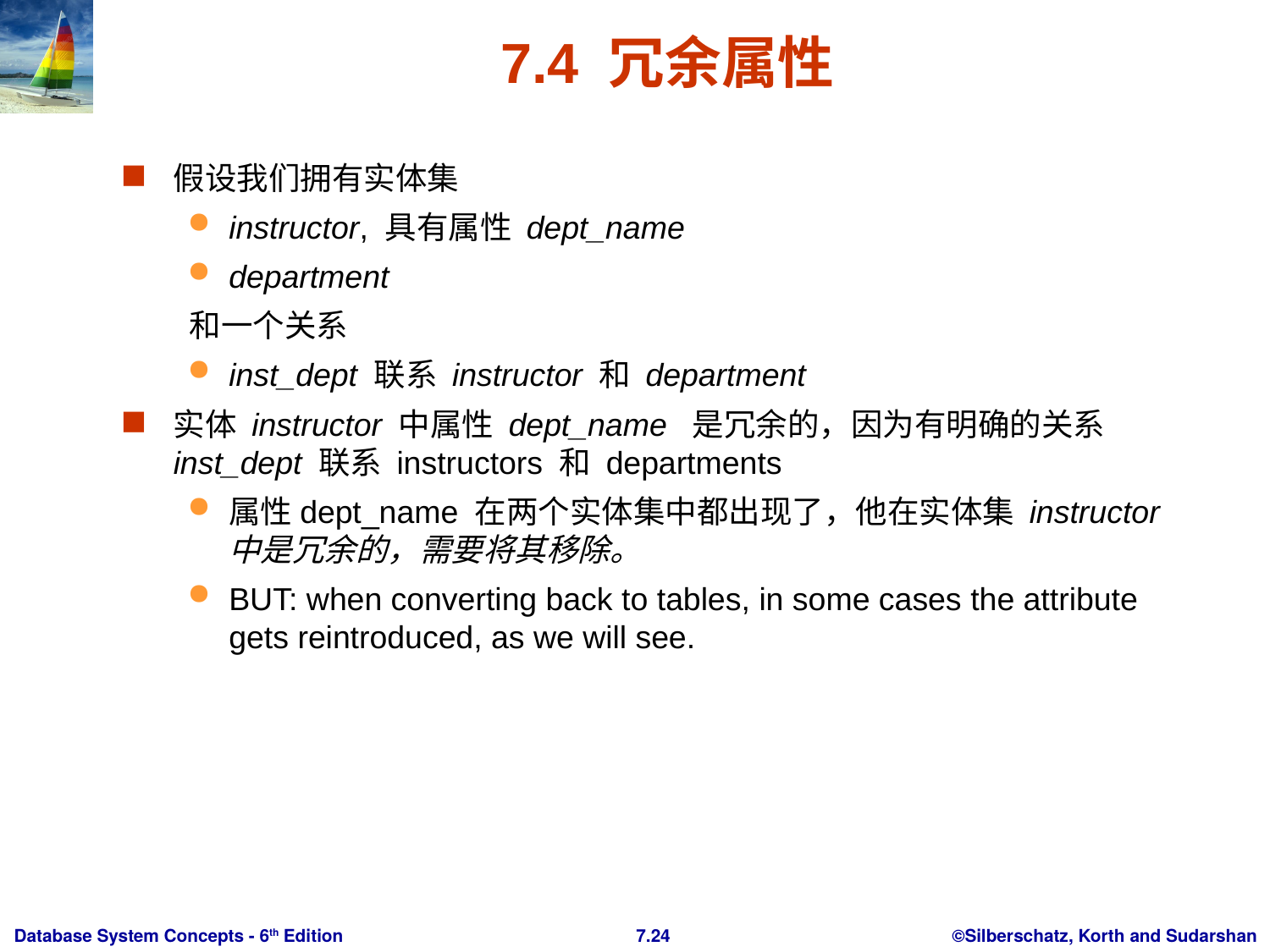

# 7.4 冗余属性
假设我们拥有实体集
instructor, 具有属性 dept_name
department
和一个关系
inst_dept 联系 instructor 和 department
实体 instructor 中属性 dept_name  是冗余的，因为有明确的关系inst_dept 联系 instructors 和 departments
属性dept_name 在两个实体集中都出现了，他在实体集 instructor 中是冗余的，需要将其移除。
BUT: when converting back to tables, in some cases the attribute gets reintroduced, as we will see.